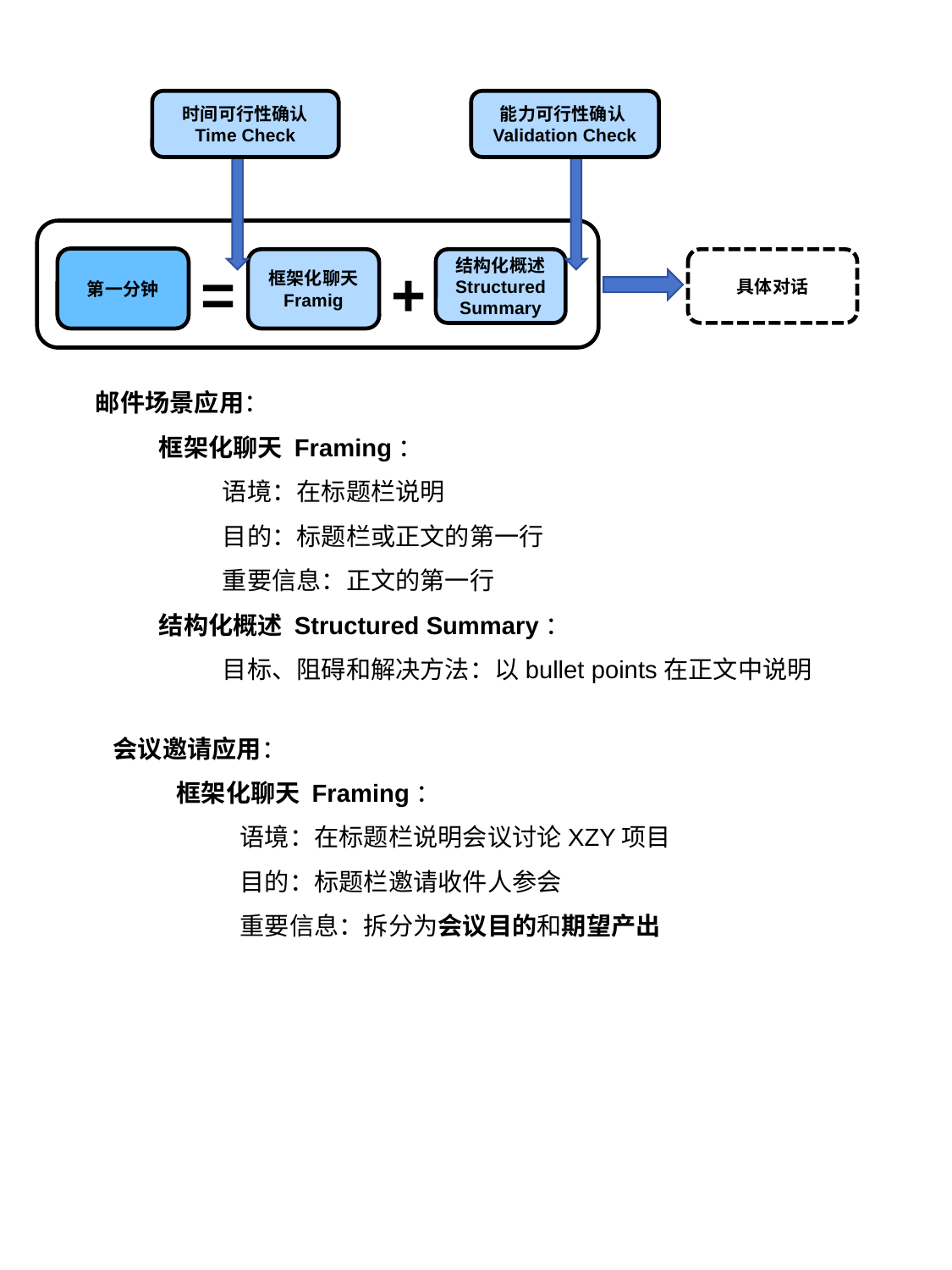

时间可行性确认
Time Check
能力可行性确认Validation Check

第一分钟
框架化聊天
Framig
结构化概述
Structured Summary
具体对话
=
+

邮件场景应用：
框架化聊天 Framing：
语境：在标题栏说明
目的：标题栏或正文的第一行
重要信息：正文的第一行
结构化概述 Structured Summary：
目标、阻碍和解决方法：以bullet points在正文中说明
会议邀请应用：
框架化聊天 Framing：
语境：在标题栏说明会议讨论XZY项目
目的：标题栏邀请收件人参会
重要信息：拆分为会议目的和期望产出